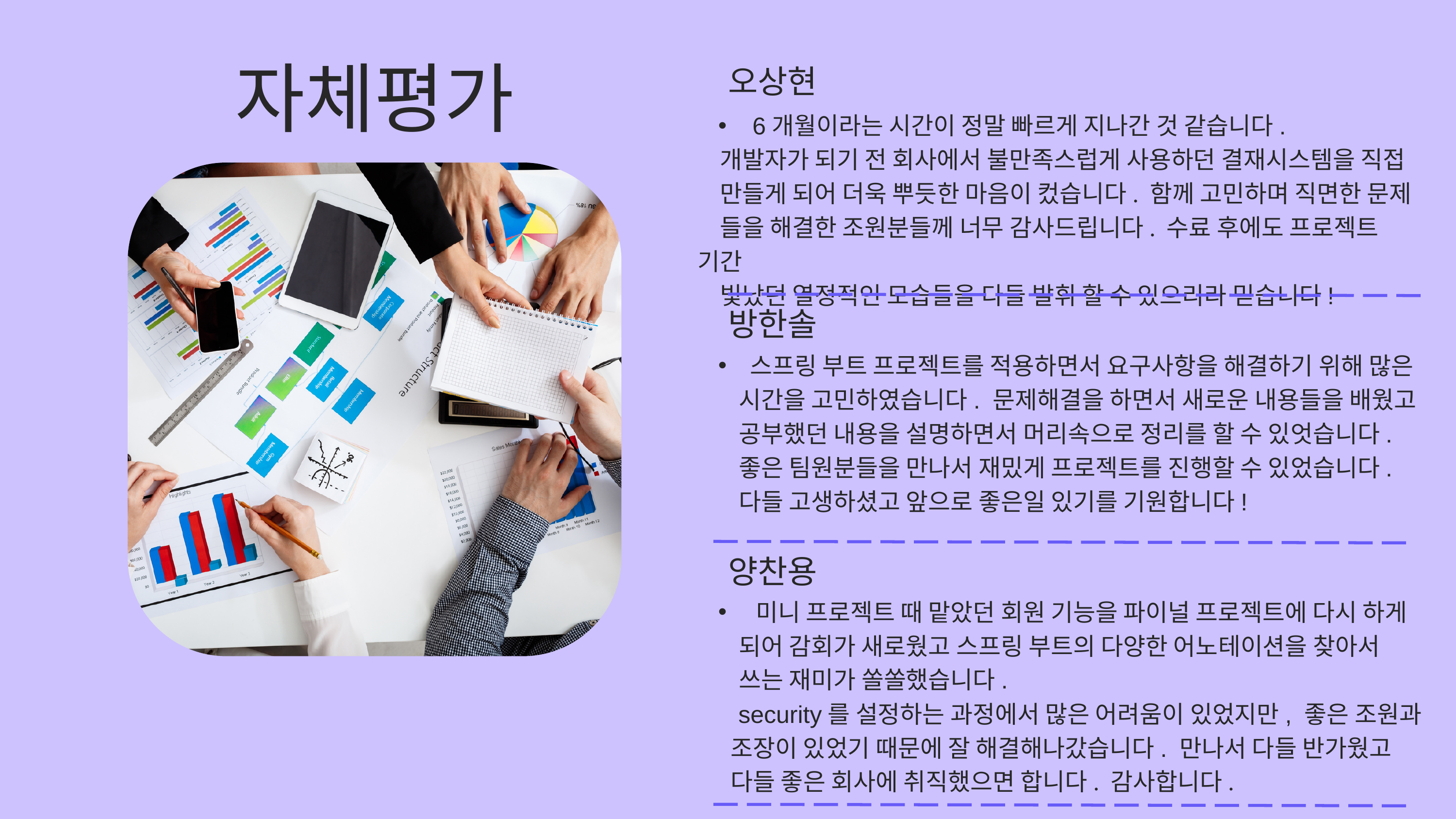

자체평가
오상현
  6개월이라는 시간이 정말 빠르게 지나간 것 같습니다.
   개발자가 되기 전 회사에서 불만족스럽게 사용하던 결재시스템을 직접
   만들게 되어 더욱 뿌듯한 마음이 컸습니다. 함께 고민하며 직면한 문제
   들을 해결한 조원분들께 너무 감사드립니다. 수료 후에도 프로젝트 기간
   빛났던 열정적인 모습들을 다들 발휘 할 수 있으리라 믿습니다!

방한솔
 스프링 부트 프로젝트를 적용하면서 요구사항을 해결하기 위해 많은 시간을 고민하였습니다. 문제해결을 하면서 새로운 내용들을 배웠고 공부했던 내용을 설명하면서 머리속으로 정리를 할 수 있엇습니다. 좋은 팀원분들을 만나서 재밌게 프로젝트를 진행할 수 있었습니다. 다들 고생하셨고 앞으로 좋은일 있기를 기원합니다!

양찬용
  미니 프로젝트 때 맡았던 회원 기능을 파이널 프로젝트에 다시 하게 되어 감회가 새로웠고 스프링 부트의 다양한 어노테이션을 찾아서 쓰는 재미가 쏠쏠했습니다.
      security를 설정하는 과정에서 많은 어려움이 있었지만, 좋은 조원과
     조장이 있었기 때문에 잘 해결해나갔습니다. 만나서 다들 반가웠고
     다들 좋은 회사에 취직했으면 합니다. 감사합니다.